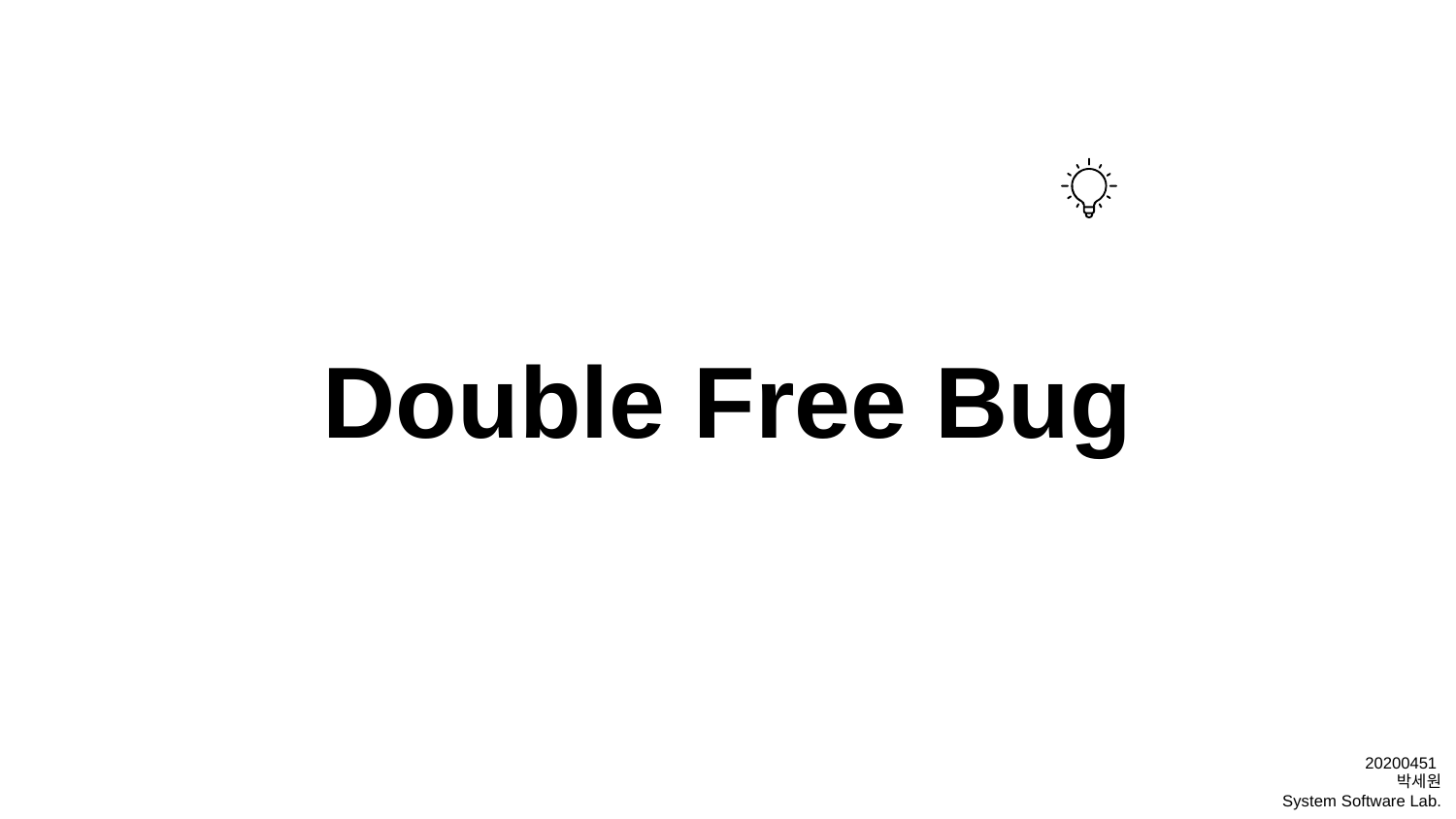

# Double Free Bug
20200451
박세원
System Software Lab.